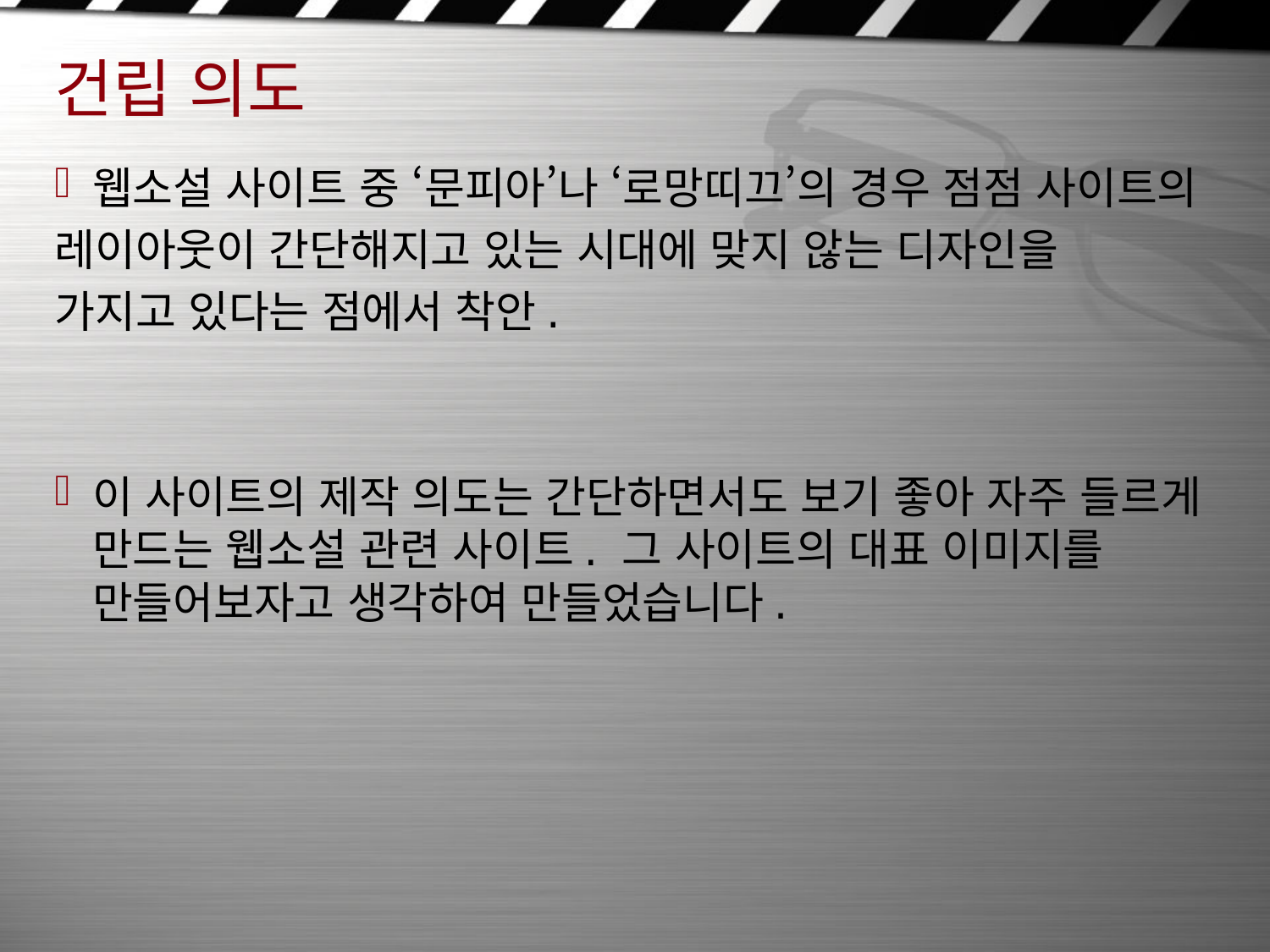

# 건립 의도
웹소설 사이트 중 ‘문피아’나 ‘로망띠끄’의 경우 점점 사이트의
레이아웃이 간단해지고 있는 시대에 맞지 않는 디자인을
가지고 있다는 점에서 착안.

이 사이트의 제작 의도는 간단하면서도 보기 좋아 자주 들르게 만드는 웹소설 관련 사이트. 그 사이트의 대표 이미지를 만들어보자고 생각하여 만들었습니다.